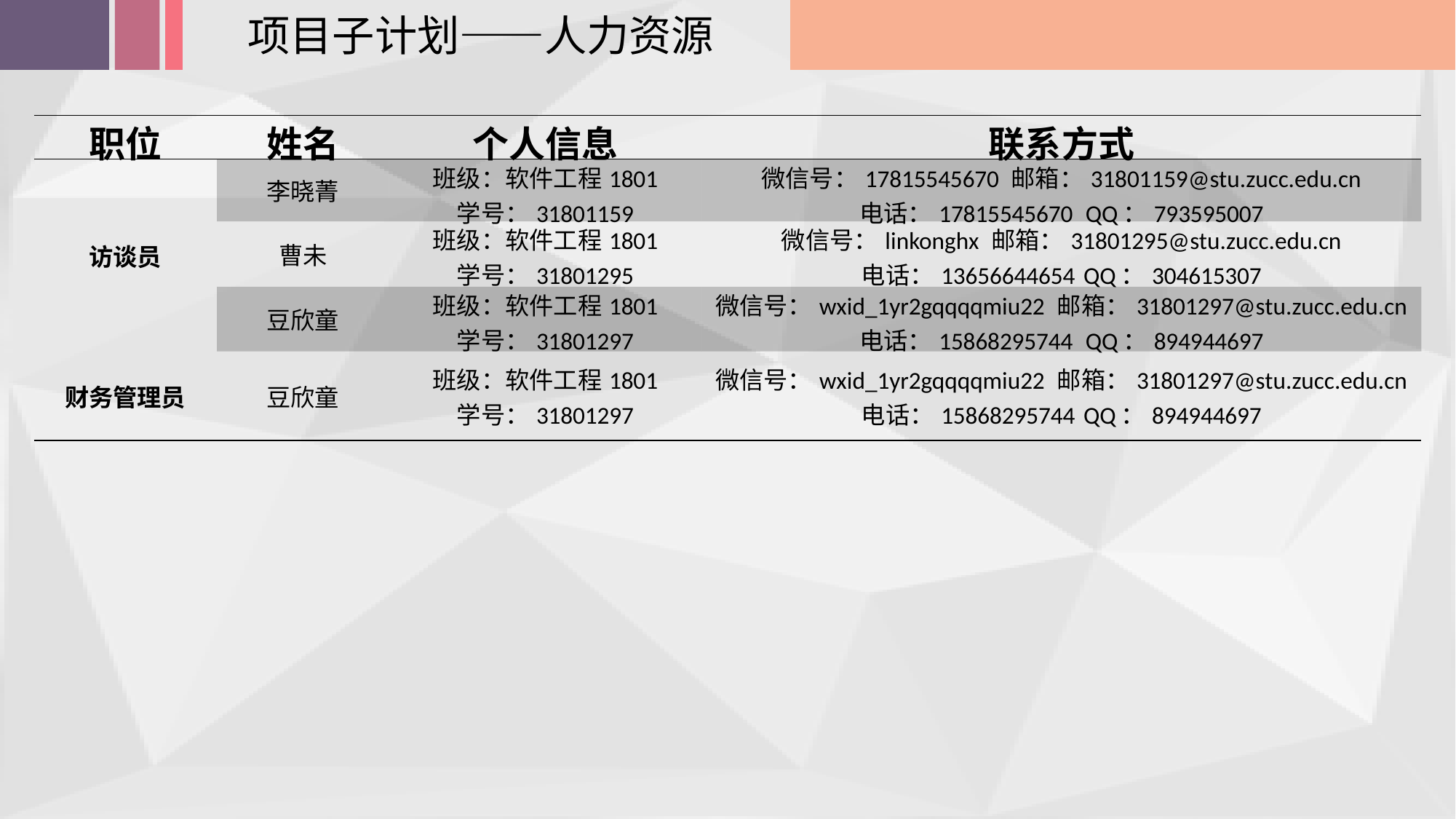

项目子计划——人力资源
| 职位 | 姓名 | 个人信息 | 联系方式 |
| --- | --- | --- | --- |
| 访谈员 | 李晓菁 | 班级：软件工程1801 学号：31801159 | 微信号：17815545670 邮箱：31801159@stu.zucc.edu.cn 电话：17815545670 QQ：793595007 |
| 访谈员 | 曹未 | 班级：软件工程1801 学号：31801295 | 微信号：linkonghx 邮箱：31801295@stu.zucc.edu.cn 电话：13656644654 QQ：304615307 |
| 访谈员 | 豆欣童 | 班级：软件工程1801 学号：31801297 | 微信号：wxid\_1yr2gqqqqmiu22 邮箱：31801297@stu.zucc.edu.cn 电话：15868295744 QQ：894944697 |
| 财务管理员 | 豆欣童 | 班级：软件工程1801 学号：31801297 | 微信号：wxid\_1yr2gqqqqmiu22 邮箱：31801297@stu.zucc.edu.cn 电话：15868295744 QQ：894944697 |